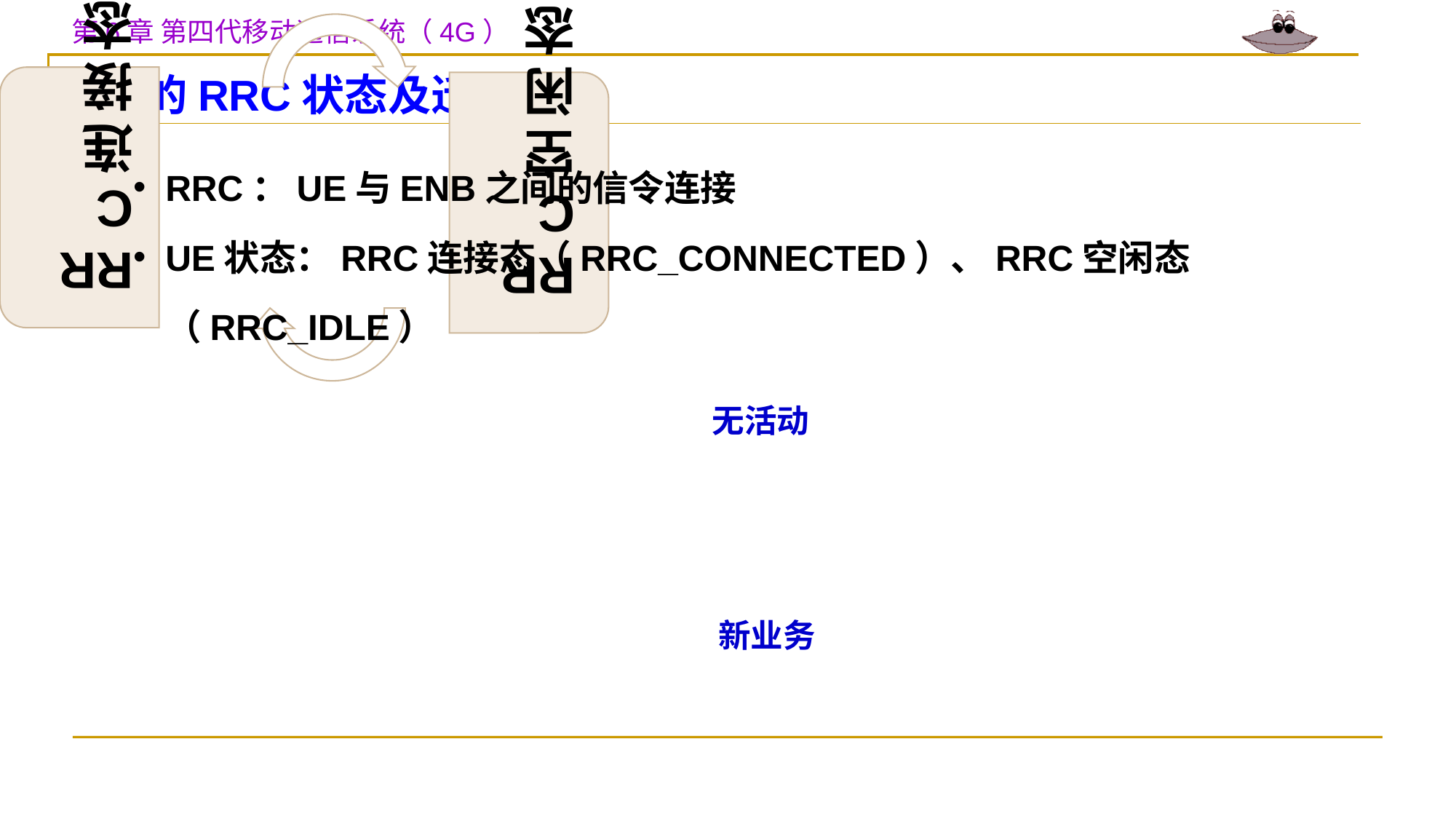

UE的RRC状态及迁移
RRC：UE与ENB之间的信令连接
UE状态：RRC连接态（RRC_CONNECTED）、RRC空闲态（RRC_IDLE）

RRC连接态
RRC空闲态
无活动
新业务